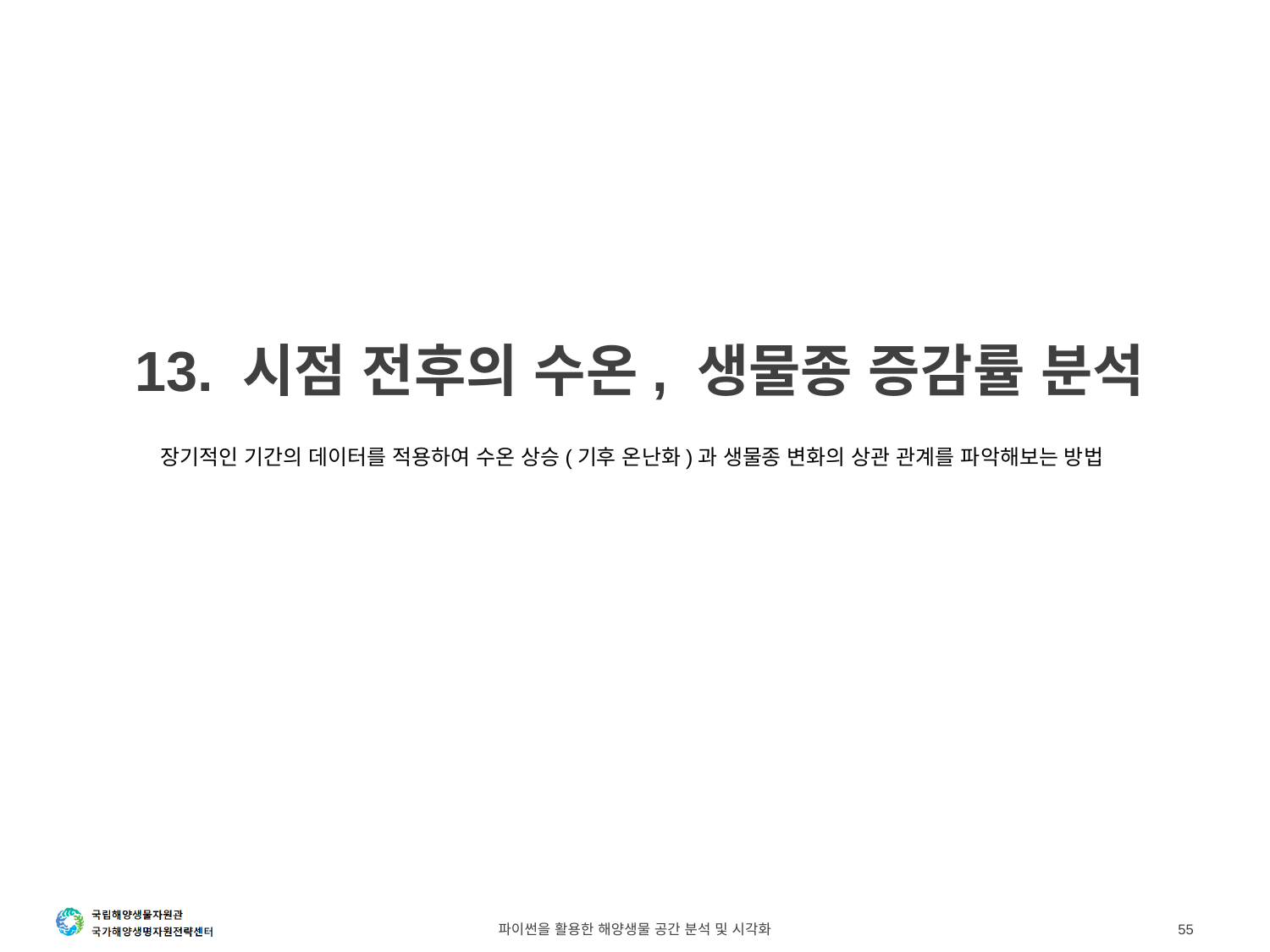

# 13. 시점 전후의 수온, 생물종 증감률 분석
장기적인 기간의 데이터를 적용하여 수온 상승(기후 온난화)과 생물종 변화의 상관 관계를 파악해보는 방법
파이썬을 활용한 해양생물 공간 분석 및 시각화
55